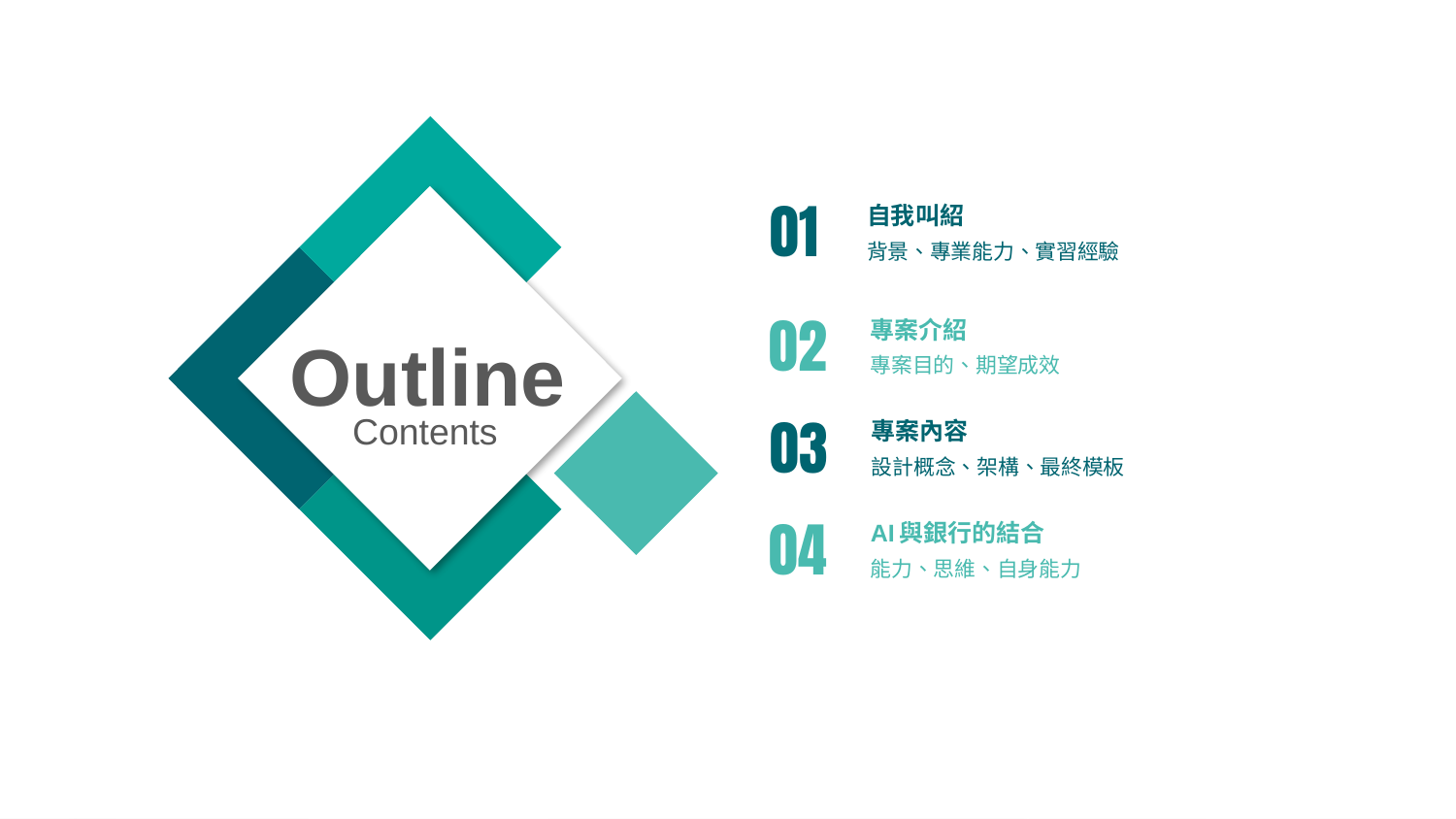

01
自我叫紹
背景、專業能力、實習經驗
02
專案介紹
專案目的、期望成效
Outline
Contents
03
專案內容
設計概念、架構、最終模板
04
AI與銀行的結合
能力、思維、自身能力